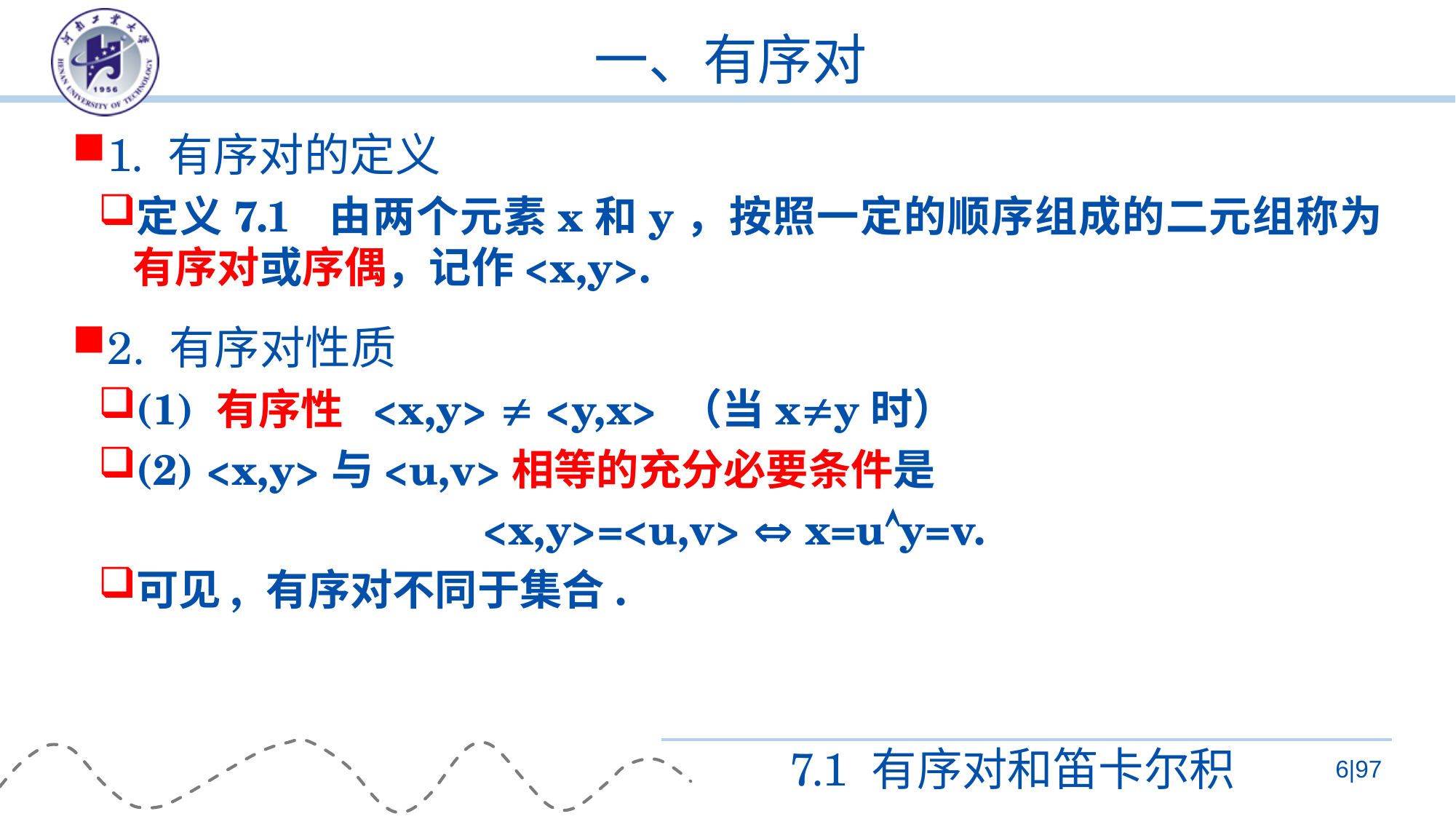

# 一、有序对
1. 有序对的定义
定义7.1  由两个元素x和y，按照一定的顺序组成的二元组称为有序对或序偶，记作<x,y>.
2. 有序对性质
(1) 有序性  <x,y> ≠ <y,x> （当x≠y时）
(2) <x,y>与<u,v>相等的充分必要条件是
<x,y>=<u,v> ⇔ x=u∧y=v.
可见, 有序对不同于集合.
7.1 有序对和笛卡尔积
6|97